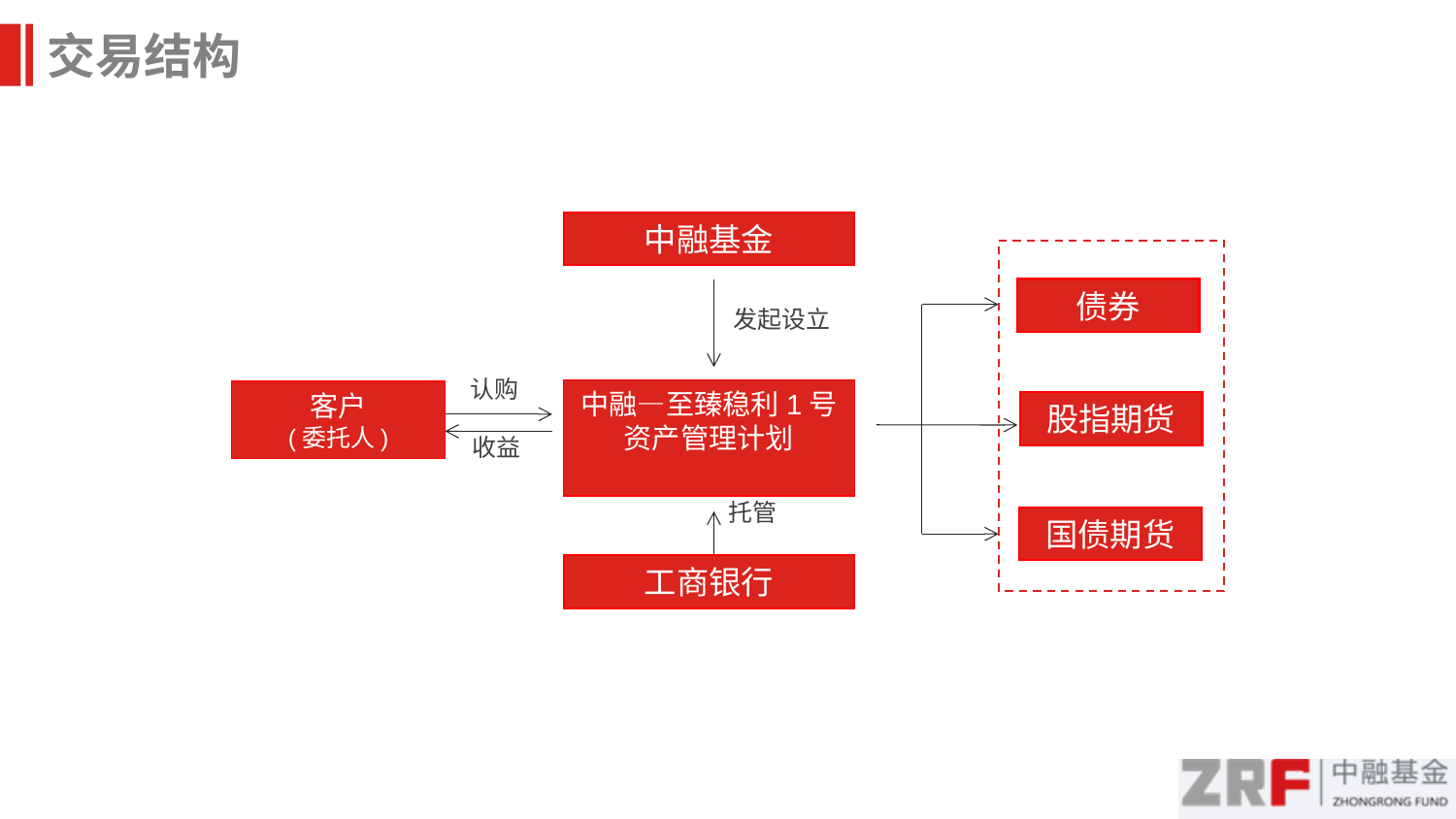

交易结构

中融基金

债券
发起设立
认购
中融—至臻稳利1号
资产管理计划
客户
(委托人)
股指期货
收益
托管
国债期货
工商银行